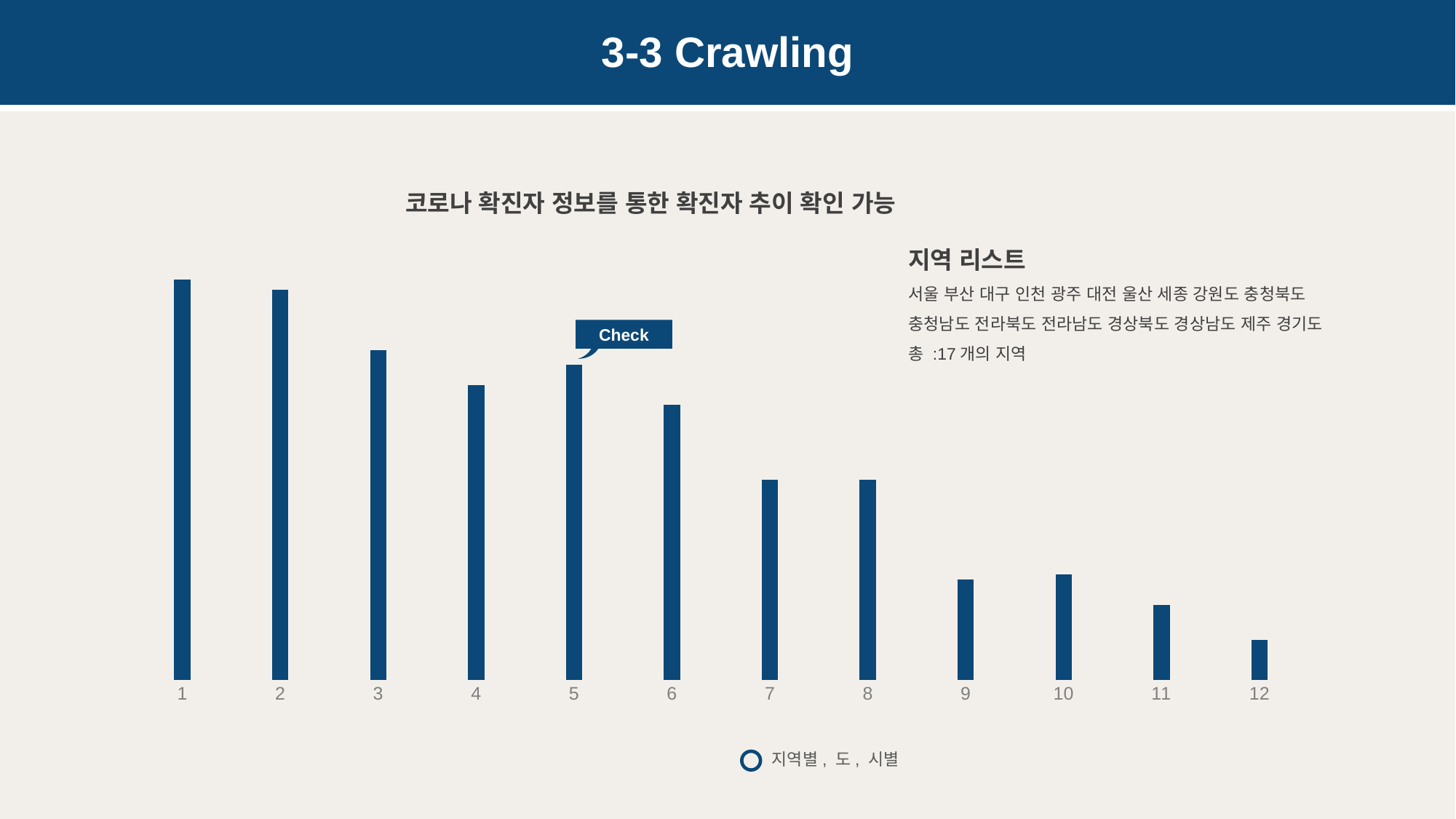

3-3 Crawling
코로나 확진자 정보를 통한 확진자 추이 확인 가능

### Chart

| Category | 계열 2 |
|---|---|
| 1 | 0.8 |
| 2 | 0.78 |
| 3 | 0.66 |
| 4 | 0.59 |
| 5 | 0.63 |
| 6 | 0.55 |
| 7 | 0.4 |
| 8 | 0.4 |
| 9 | 0.2 |
| 10 | 0.21 |
| 11 | 0.15 |
| 12 | 0.08 |
지역 리스트
서울 부산 대구 인천 광주 대전 울산 세종 강원도 충청북도 충청남도 전라북도 전라남도 경상북도 경상남도 제주 경기도
총 :17개의 지역
Check

지역별, 도, 시별